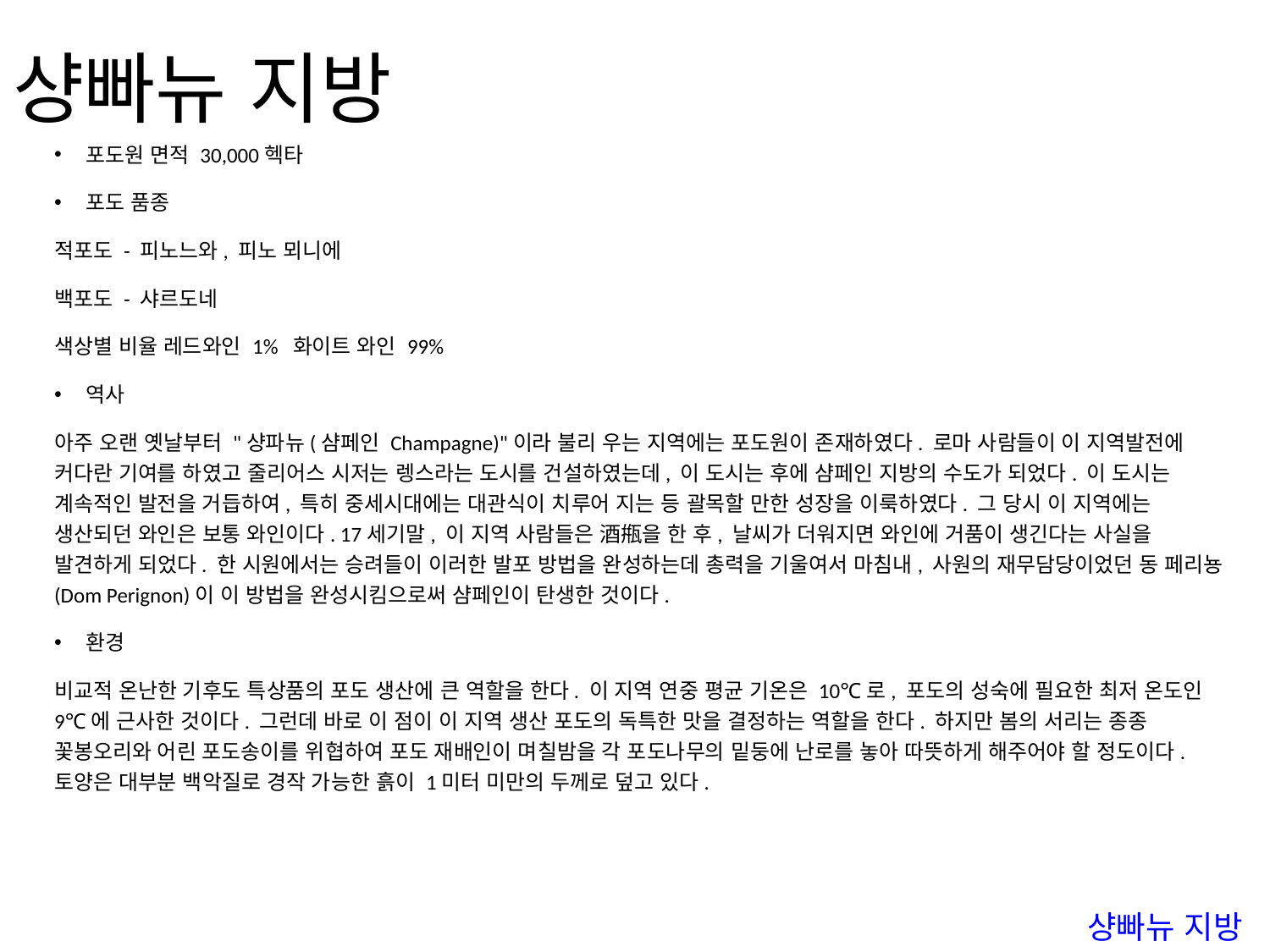

# 샹빠뉴 지방
포도원 면적 30,000헥타
포도 품종
적포도 - 피노느와, 피노 뫼니에
백포도 - 샤르도네
색상별 비율 레드와인 1%  화이트 와인 99%
역사
아주 오랜 옛날부터 "샹파뉴(샴페인 Champagne)"이라 불리 우는 지역에는 포도원이 존재하였다. 로마 사람들이 이 지역발전에 커다란 기여를 하였고 줄리어스 시저는 렝스라는 도시를 건설하였는데, 이 도시는 후에 샴페인 지방의 수도가 되었다. 이 도시는 계속적인 발전을 거듭하여, 특히 중세시대에는 대관식이 치루어 지는 등 괄목할 만한 성장을 이룩하였다. 그 당시 이 지역에는 생산되던 와인은 보통 와인이다. 17세기말, 이 지역 사람들은 酒甁을 한 후, 날씨가 더워지면 와인에 거품이 생긴다는 사실을 발견하게 되었다. 한 시원에서는 승려들이 이러한 발포 방법을 완성하는데 총력을 기울여서 마침내, 사원의 재무담당이었던 동 페리뇽(Dom Perignon)이 이 방법을 완성시킴으로써 샴페인이 탄생한 것이다.
환경
비교적 온난한 기후도 특상품의 포도 생산에 큰 역할을 한다. 이 지역 연중 평균 기온은 10℃로, 포도의 성숙에 필요한 최저 온도인 9℃에 근사한 것이다. 그런데 바로 이 점이 이 지역 생산 포도의 독특한 맛을 결정하는 역할을 한다. 하지만 봄의 서리는 종종 꽃봉오리와 어린 포도송이를 위협하여 포도 재배인이 며칠밤을 각 포도나무의 밑둥에 난로를 놓아 따뜻하게 해주어야 할 정도이다. 토양은 대부분 백악질로 경작 가능한 흙이 1미터 미만의 두께로 덮고 있다.

샹빠뉴 지방